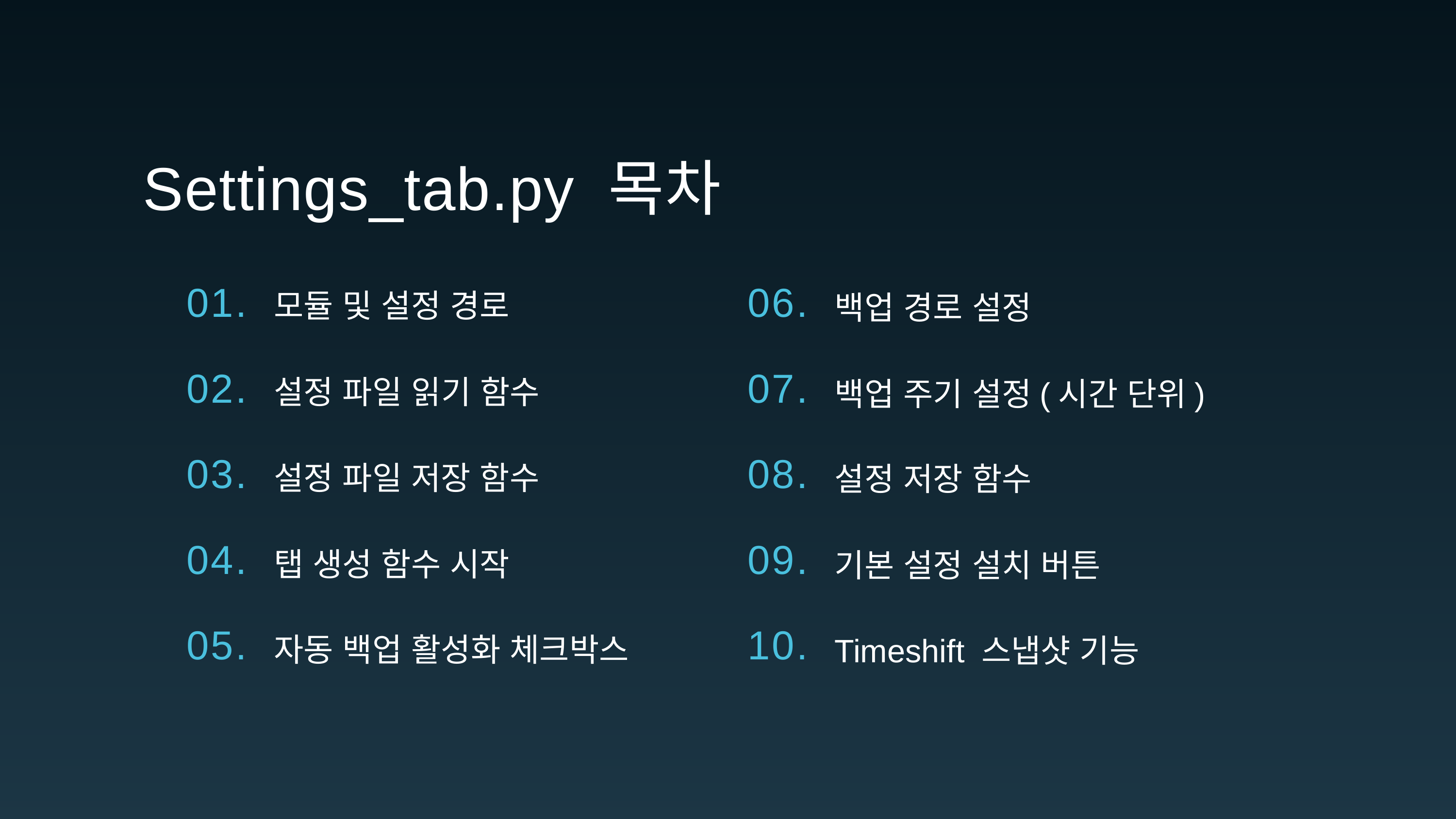

Settings_tab.py 목차
모듈 및 설정 경로
01.
06.
백업 경로 설정
02.
07.
설정 파일 읽기 함수
백업 주기 설정(시간 단위)
03.
08.
설정 파일 저장 함수
설정 저장 함수
04.
09.
탭 생성 함수 시작
기본 설정 설치 버튼
05.
10.
자동 백업 활성화 체크박스
Timeshift 스냅샷 기능